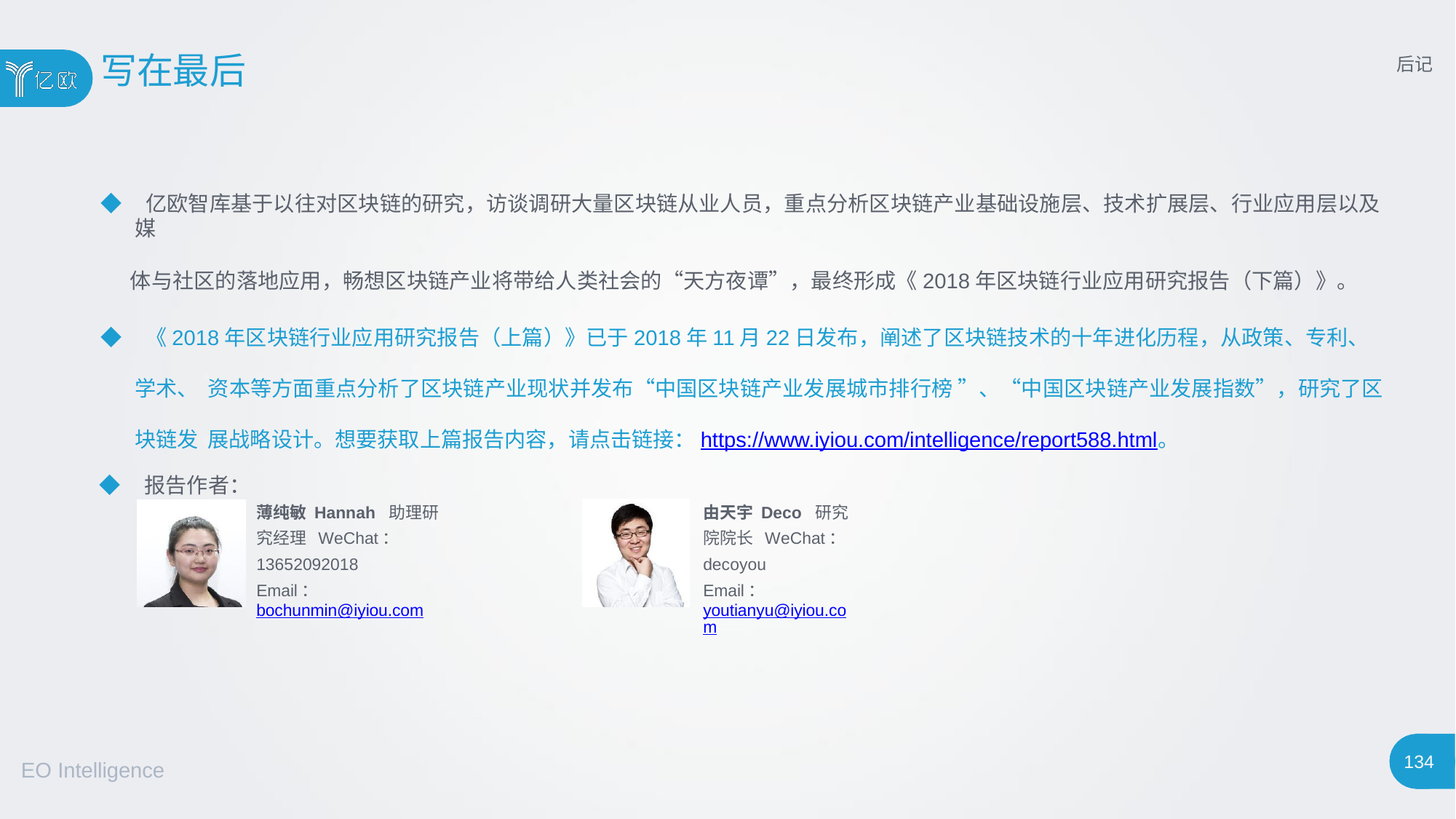

# 写在最后
后记

◆ 亿欧智库基于以往对区块链的研究，访谈调研大量区块链从业人员，重点分析区块链产业基础设施层、技术扩展层、行业应用层以及媒

体与社区的落地应用，畅想区块链产业将带给人类社会的“天方夜谭”，最终形成《2018年区块链行业应用研究报告（下篇）》。
◆ 《2018年区块链行业应用研究报告（上篇）》已于2018年11月22日发布，阐述了区块链技术的十年进化历程，从政策、专利、学术、  资本等方面重点分析了区块链产业现状并发布“中国区块链产业发展城市排行榜 ”、“中国区块链产业发展指数”，研究了区块链发  展战略设计。想要获取上篇报告内容，请点击链接：https://www.iyiou.com/intelligence/report588.html。

◆ 报告作者：
薄纯敏 Hannah  助理研究经理  WeChat：13652092018
Email：bochunmin@iyiou.com
由天宇 Deco  研究院院长  WeChat：decoyou
Email：youtianyu@iyiou.com

134
EO Intelligence